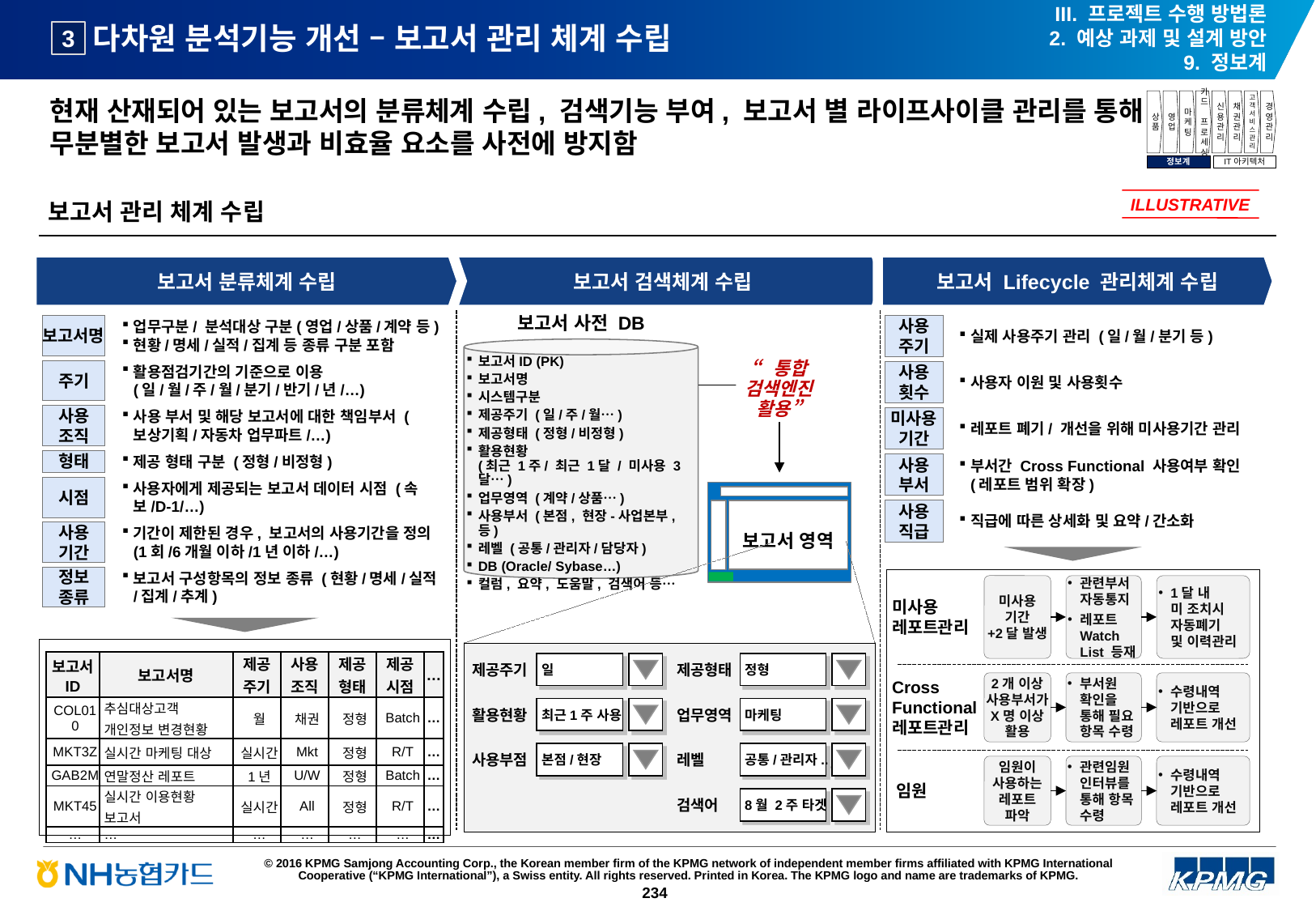

III. 프로젝트 수행 방법론
2. 예상 과제 및 설계 방안
9. 정보계
# 다차원 분석기능 개선 – 보고서 관리 체계 수립
3
현재 산재되어 있는 보고서의 분류체계 수립, 검색기능 부여, 보고서 별 라이프사이클 관리를 통해 무분별한 보고서 발생과 비효율 요소를 사전에 방지함
상품
영업
마케팅
카드
프로세싱
신용관리
채권관리
고객서비스관리
경영관리
정보계
IT아키텍처
보고서 관리 체계 수립
ILLUSTRATIVE
보고서 분류체계 수립
보고서 검색체계 수립
보고서 Lifecycle 관리체계 수립
사용
주기
실제 사용주기 관리 (일/월/분기 등)
사용
횟수
사용자 이원 및 사용횟수
미사용
기간
레포트 폐기/ 개선을 위해 미사용기간 관리
사용
부서
부서간 Cross Functional 사용여부 확인
(레포트 범위 확장)
사용
직급
직급에 따른 상세화 및 요약/간소화

미사용 기간
+2달 발생
관련부서 자동통지
레포트 Watch List 등재
1달 내
미 조치시 자동폐기
및 이력관리
미사용
레포트관리
2개 이상 사용부서가 X명 이상 활용
부서원 확인을 통해 필요 항목 수령
수령내역 기반으로 레포트 개선
Cross Functional 레포트관리
임원이 사용하는 레포트 파악
관련임원 인터뷰를 통해 항목 수령
수령내역 기반으로 레포트 개선
임원
보고서 사전 DB
보고서명
업무구분/ 분석대상 구분(영업/상품/계약 등)
현황/명세/실적/집계 등 종류 구분 포함
보고서ID (PK)
보고서명
시스템구분
제공주기 (일/주/월…)
제공형태 (정형/비정형)
활용현황
(최근 1주/ 최근 1달 / 미사용 3달…)
업무영역 (계약/상품…)
사용부서 (본점, 현장-사업본부, 등)
레벨 (공통/관리자/담당자)
DB (Oracle/ Sybase…)
컬럼, 요약, 도움말, 검색어 등…
“통합
검색엔진
활용”
주기
활용점검기간의 기준으로 이용 (일/월/주/월/분기/반기/년/…)
사용
조직
사용 부서 및 해당 보고서에 대한 책임부서 (보상기획/자동차 업무파트/…)
형태
제공 형태 구분 (정형/비정형)
시점
사용자에게 제공되는 보고서 데이터 시점 (속보/D-1/…)

보고서 영역

사용
기간
기간이 제한된 경우, 보고서의 사용기간을 정의 (1회/6개월 이하/1년 이하/…)
정보
종류
보고서 구성항목의 정보 종류 (현황/명세/실적/집계/추계)

| 보고서 ID | 보고서명 | 제공 주기 | 사용 조직 | 제공 형태 | 제공 시점 | … |
| --- | --- | --- | --- | --- | --- | --- |
| COL010 | 추심대상고객 개인정보 변경현황 | 월 | 채권 | 정형 | Batch | … |
| MKT3Z | 실시간 마케팅 대상 | 실시간 | Mkt | 정형 | R/T | … |
| GAB2M | 연말정산 레포트 | 1년 | U/W | 정형 | Batch | … |
| MKT45 | 실시간 이용현황 보고서 | 실시간 | All | 정형 | R/T | … |
| … | … | … | … | … | … | … |
제공주기
일

제공형태
정형

활용현황
최근1주 사용

업무영역
마케팅

사용부점
본점/현장

레벨
공통/관리자..

검색어
8월 2주 타겟